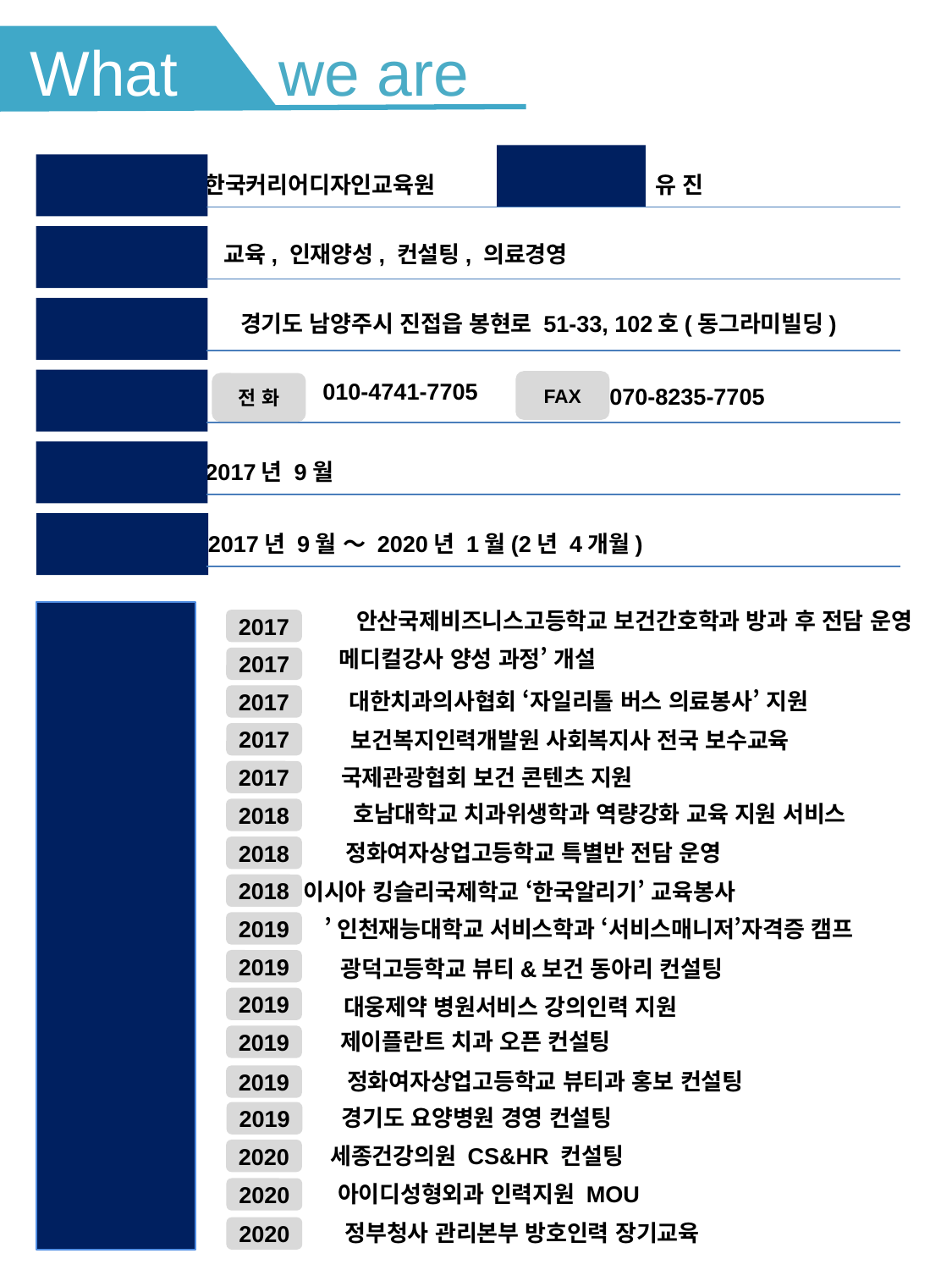

What
we are
  대 표 자
회     사     명
사  업   분  야
주              소
연     락     처
회사설립년도
 사업기간
한국커리어디자인교육원
유 진
교육, 인재양성, 컨설팅, 의료경영
경기도 남양주시 진접읍 봉현로 51-33, 102호(동그라미빌딩)
FAX
전 화
010-4741-7705
2017년 9월
2017년 9월 ～ 2020년 1월(2년 4개월)
070-8235-7705
주  요  연  혁
안산국제비즈니스고등학교 보건간호학과 방과 후 전담 운영
메디컬강사 양성 과정’ 개설
대한치과의사협회 ‘자일리톨 버스 의료봉사’ 지원
보건복지인력개발원 사회복지사 전국 보수교육
국제관광협회 보건 콘텐츠 지원
호남대학교 치과위생학과 역량강화 교육 지원 서비스
정화여자상업고등학교 특별반 전담 운영
말레이시아 킹슬리국제학교 ‘한국알리기’ 교육봉사
’인천재능대학교 서비스학과 ‘서비스매니저’자격증 캠프

광덕고등학교 뷰티&보건 동아리 컨설팅

제이플란트 치과 오픈 컨설팅
2017
2017
2017
2017
2017
2018
2018
2018
2019
2019
2019
2019
대웅제약 병원서비스 강의인력 지원
2019
정화여자상업고등학교 뷰티과 홍보 컨설팅
2019
경기도 요양병원 경영 컨설팅
2020
세종건강의원 CS&HR 컨설팅
2020
아이디성형외과 인력지원 MOU
2020
정부청사 관리본부 방호인력 장기교육